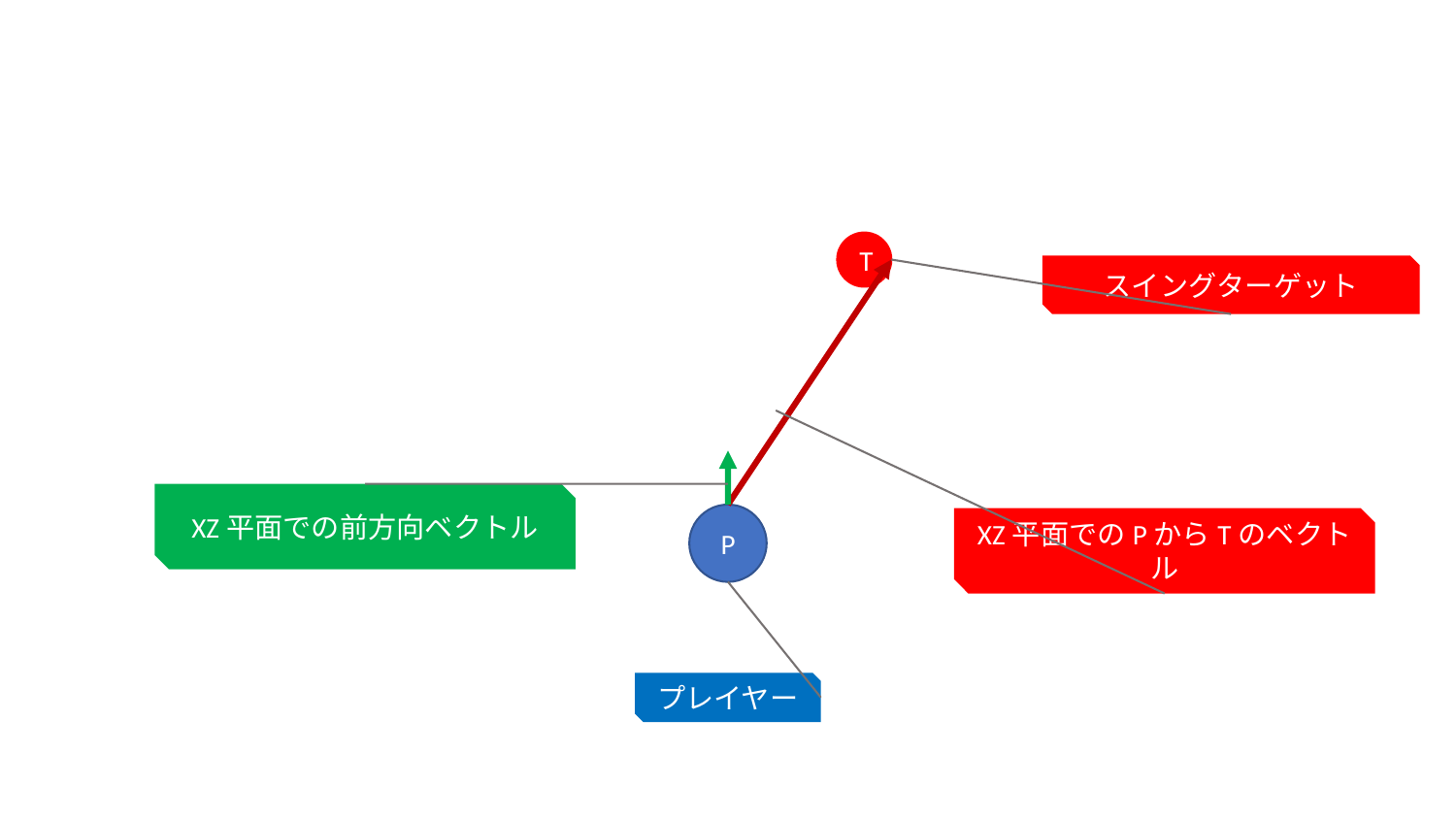

T
スイングターゲット
XZ平面での前方向ベクトル
P
XZ平面でのPからTのベクトル
プレイヤー